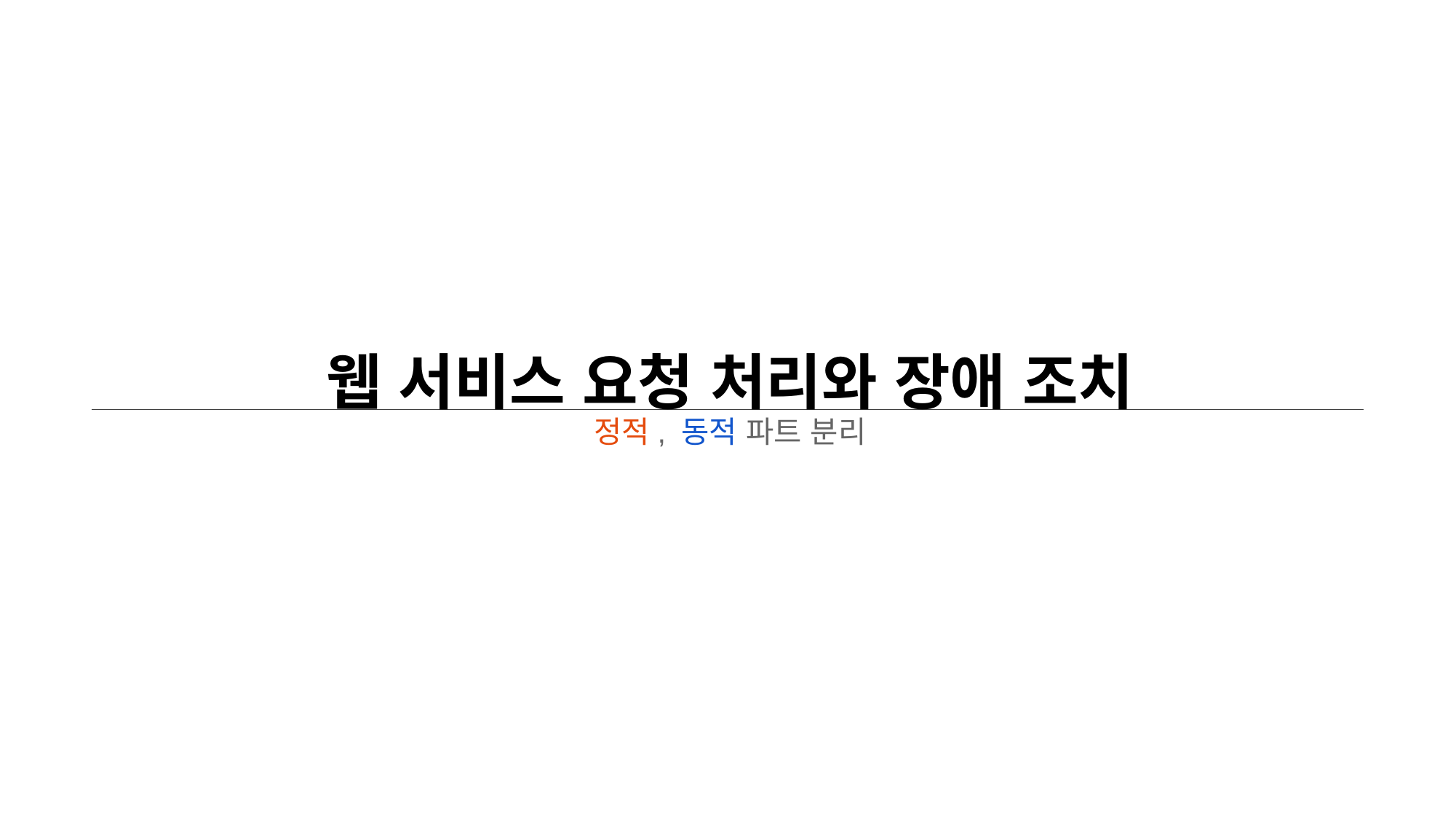

# 웹 서비스 요청 처리와 장애 조치
정적, 동적 파트 분리